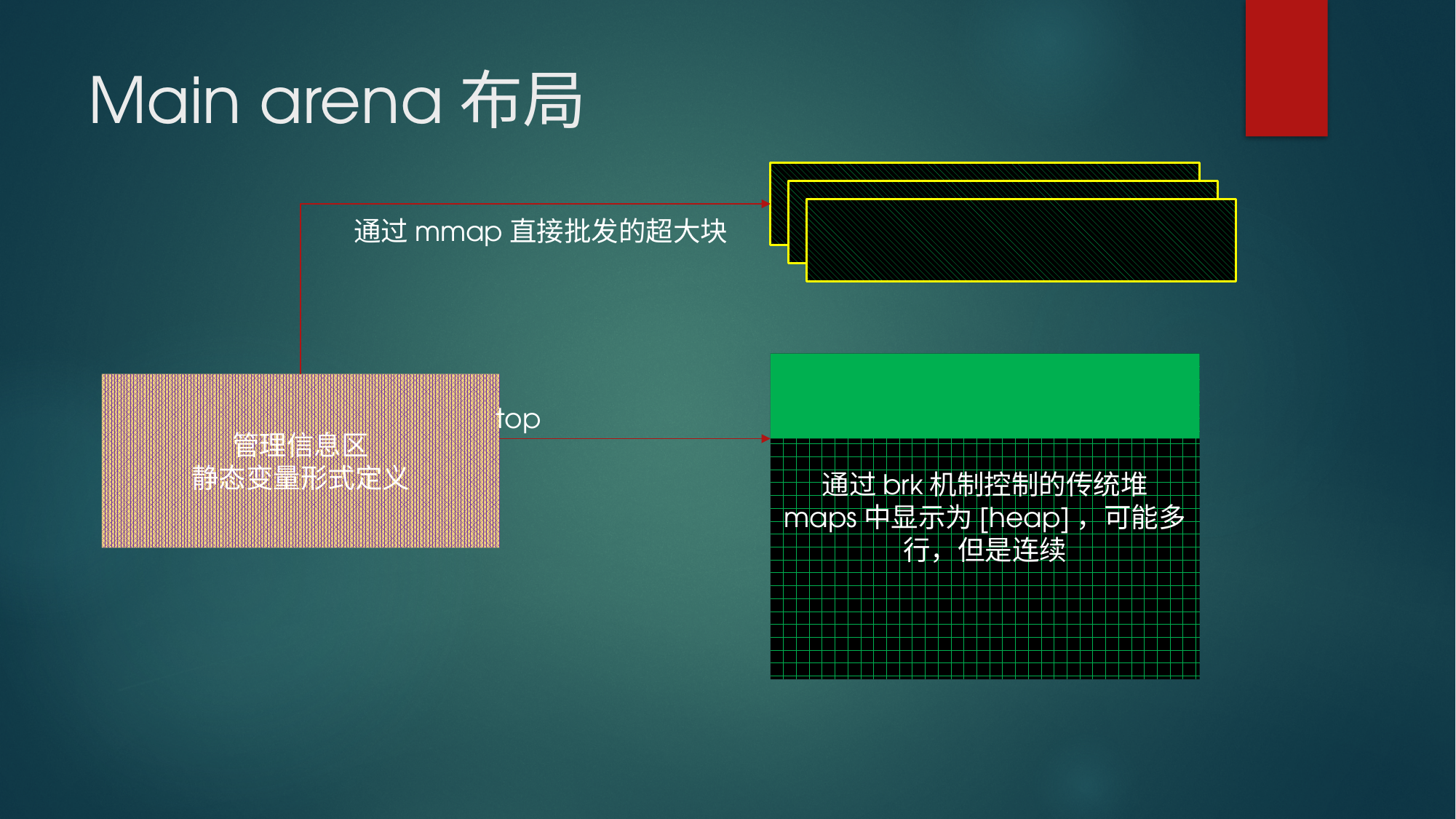

# Main arena布局

通过mmap直接批发的超大块
通过brk机制控制的传统堆
maps中显示为[heap]，可能多行，但是连续

管理信息区
静态变量形式定义
top